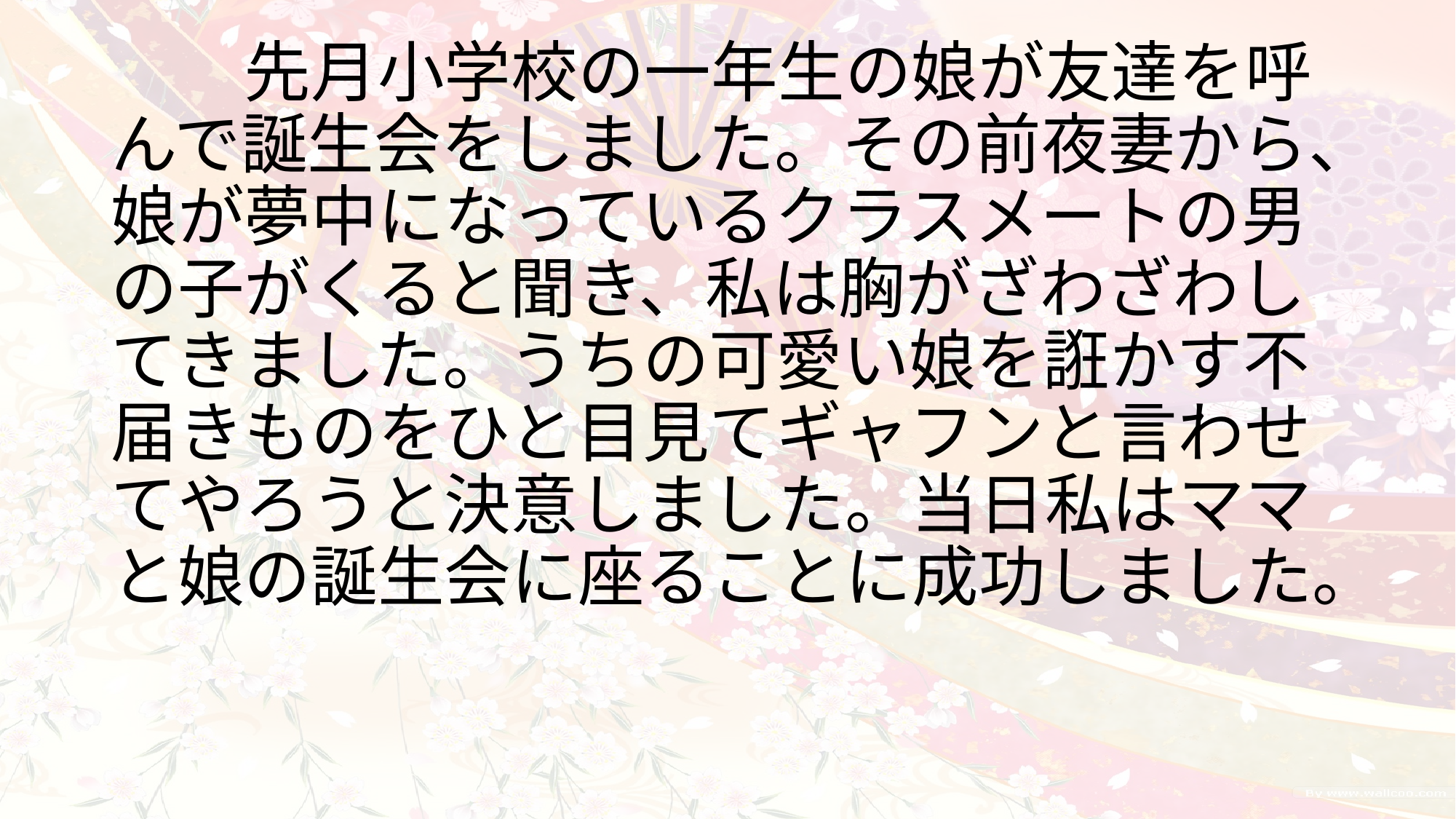

先月小学校の一年生の娘が友達を呼んで誕生会をしました。その前夜妻から、娘が夢中になっているクラスメートの男の子がくると聞き、私は胸がざわざわしてきました。うちの可愛い娘を誑かす不届きものをひと目見てギャフンと言わせてやろうと決意しました。当日私はママと娘の誕生会に座ることに成功しました。